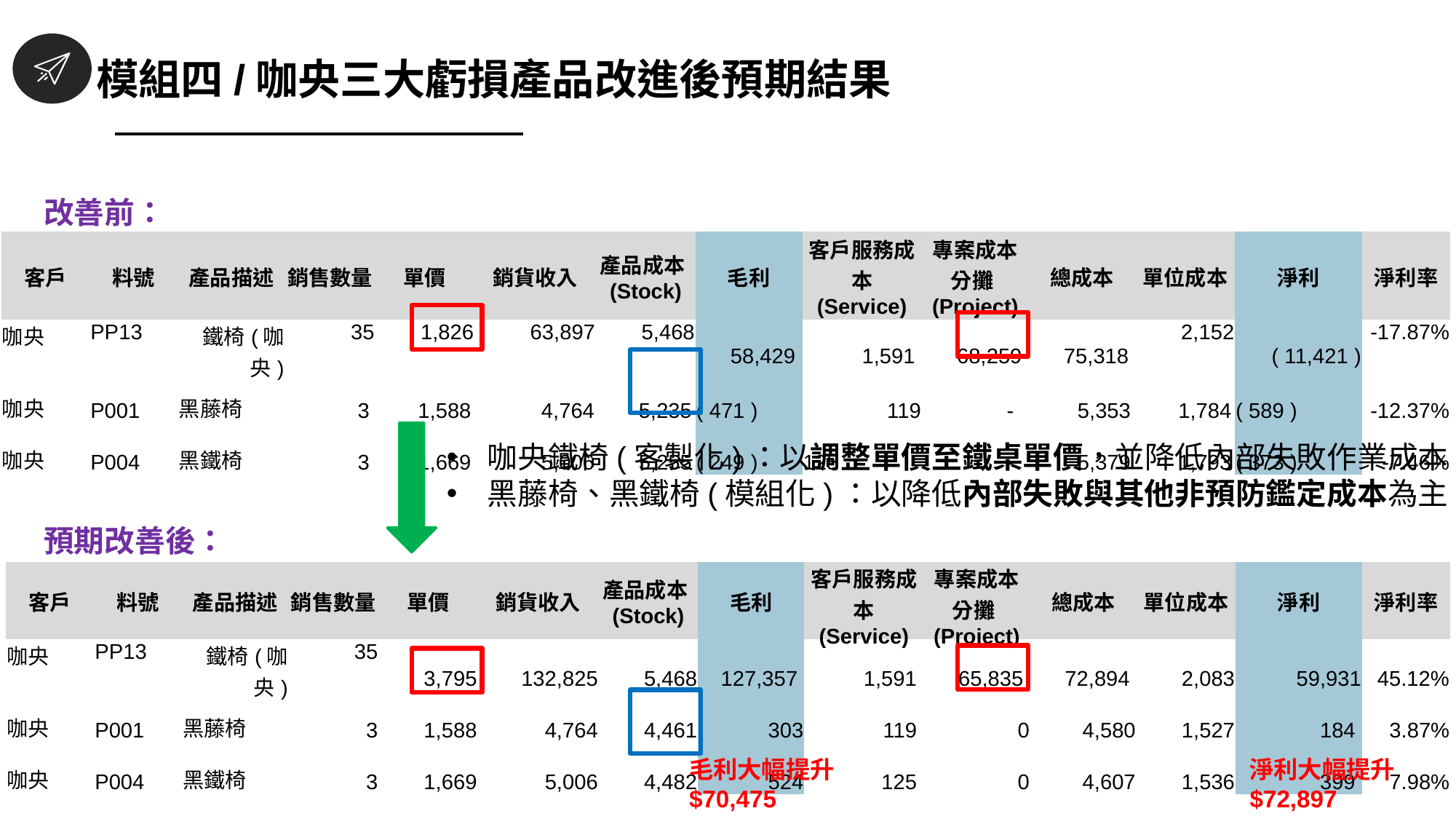

模組四/咖央三大虧損產品改進後預期結果

改善前：
| 客戶 | 料號 | 產品描述 | 銷售數量 | 單價 | 銷貨收入 | 產品成本(Stock) | 毛利 | 客戶服務成本 (Service) | 專案成本分攤(Project) | 總成本 | 單位成本 | 淨利 | 淨利率 |
| --- | --- | --- | --- | --- | --- | --- | --- | --- | --- | --- | --- | --- | --- |
| 咖央 | PP13 | 鐵椅(咖央) | 35 | 1,826 | 63,897 | 5,468 | 58,429 | 1,591 | 68,259 | 75,318 | 2,152 | ( 11,421 ) | -17.87% |
| 咖央 | P001 | 黑藤椅 | 3 | 1,588 | 4,764 | 5,235 | ( 471 ) | 119 | - | 5,353 | 1,784 | ( 589 ) | -12.37% |
| 咖央 | P004 | 黑鐵椅 | 3 | 1,669 | 5,006 | 5,255 | ( 249 ) | 125 | - | 5,379 | 1,793 | ( 373 ) | -7.46% |

咖央鐵椅(客製化)：以調整單價至鐵桌單價，並降低內部失敗作業成本
黑藤椅、黑鐵椅(模組化)：以降低內部失敗與其他非預防鑑定成本為主
預期改善後：
| 客戶 | 料號 | 產品描述 | 銷售數量 | 單價 | 銷貨收入 | 產品成本(Stock) | 毛利 | 客戶服務成本 (Service) | 專案成本分攤(Project) | 總成本 | 單位成本 | 淨利 | 淨利率 |
| --- | --- | --- | --- | --- | --- | --- | --- | --- | --- | --- | --- | --- | --- |
| 咖央 | PP13 | 鐵椅(咖央) | 35 | 3,795 | 132,825 | 5,468 | 127,357 | 1,591 | 65,835 | 72,894 | 2,083 | 59,931 | 45.12% |
| 咖央 | P001 | 黑藤椅 | 3 | 1,588 | 4,764 | 4,461 | 303 | 119 | 0 | 4,580 | 1,527 | 184 | 3.87% |
| 咖央 | P004 | 黑鐵椅 | 3 | 1,669 | 5,006 | 4,482 | 524 | 125 | 0 | 4,607 | 1,536 | 399 | 7.98% |

毛利大幅提升
$70,475
淨利大幅提升
$72,897